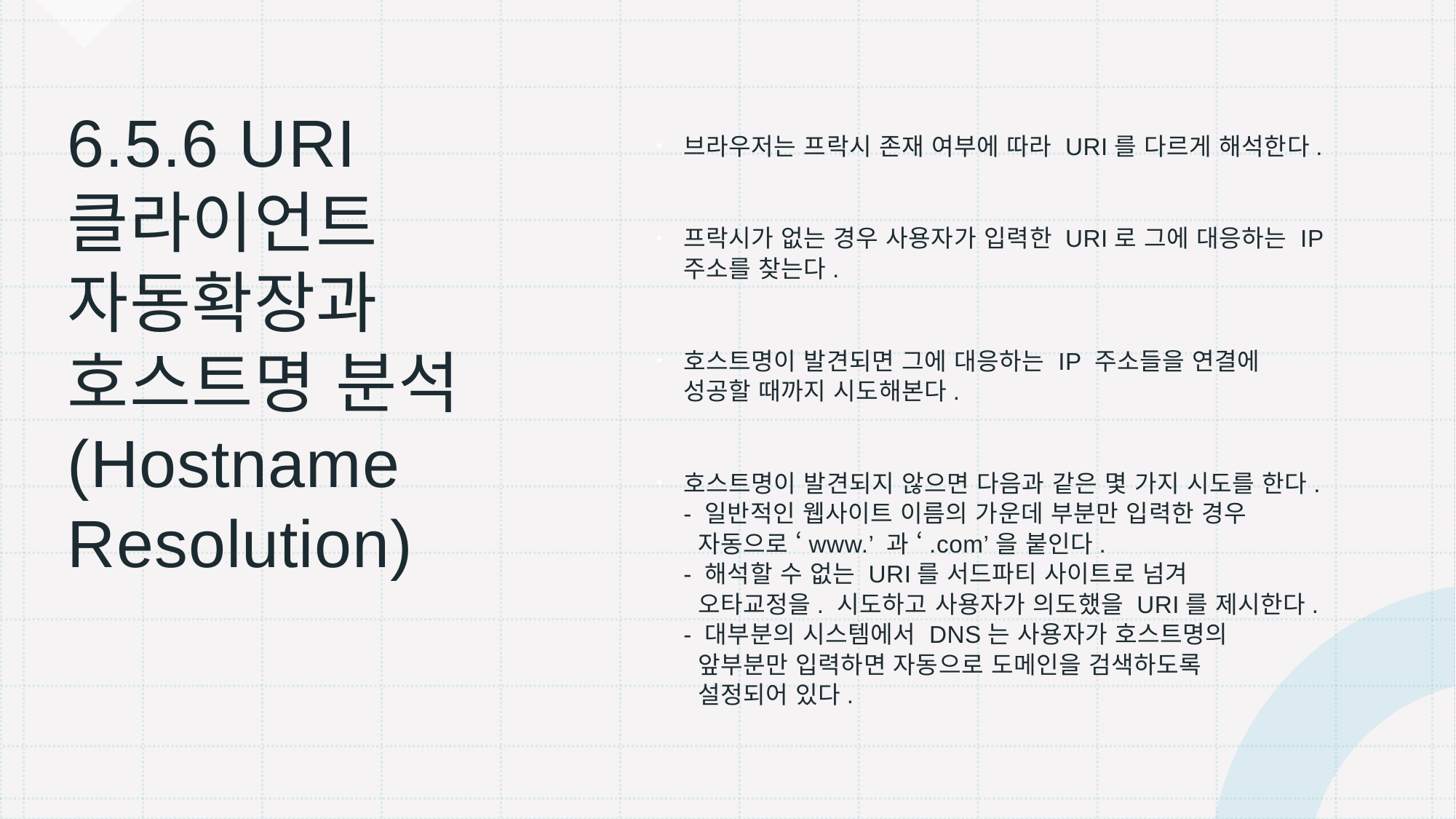

브라우저는 프락시 존재 여부에 따라 URI를 다르게 해석한다.

프락시가 없는 경우 사용자가 입력한 URI로 그에 대응하는 IP 주소를 찾는다.

호스트명이 발견되면 그에 대응하는 IP 주소들을 연결에 성공할 때까지 시도해본다.

호스트명이 발견되지 않으면 다음과 같은 몇 가지 시도를 한다.
- 일반적인 웹사이트 이름의 가운데 부분만 입력한 경우
  자동으로 ‘www.’ 과 ‘.com’을 붙인다.
- 해석할 수 없는 URI를 서드파티 사이트로 넘겨
  오타교정을. 시도하고 사용자가 의도했을 URI를 제시한다.
- 대부분의 시스템에서 DNS는 사용자가 호스트명의
  앞부분만 입력하면 자동으로 도메인을 검색하도록
  설정되어 있다.
# 6.5.6 URI 클라이언트 자동확장과 호스트명 분석(Hostname Resolution)